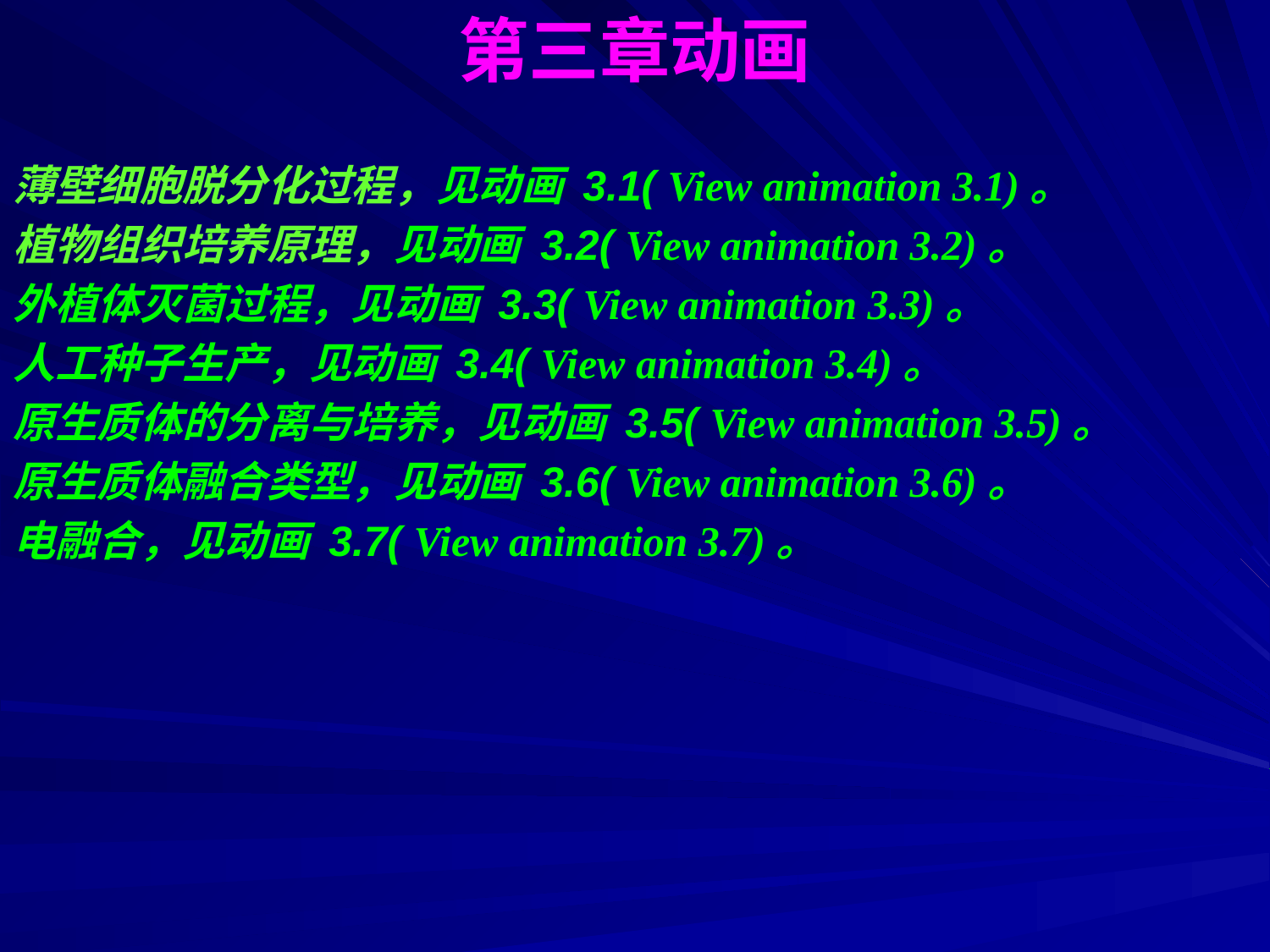

第三章动画

薄壁细胞脱分化过程，见动画 3.1( View animation 3.1)。
植物组织培养原理，见动画 3.2( View animation 3.2)。
外植体灭菌过程，见动画 3.3( View animation 3.3)。
人工种子生产，见动画 3.4( View animation 3.4)。
原生质体的分离与培养，见动画 3.5( View animation 3.5)。
原生质体融合类型，见动画 3.6( View animation 3.6)。
电融合，见动画 3.7( View animation 3.7)。